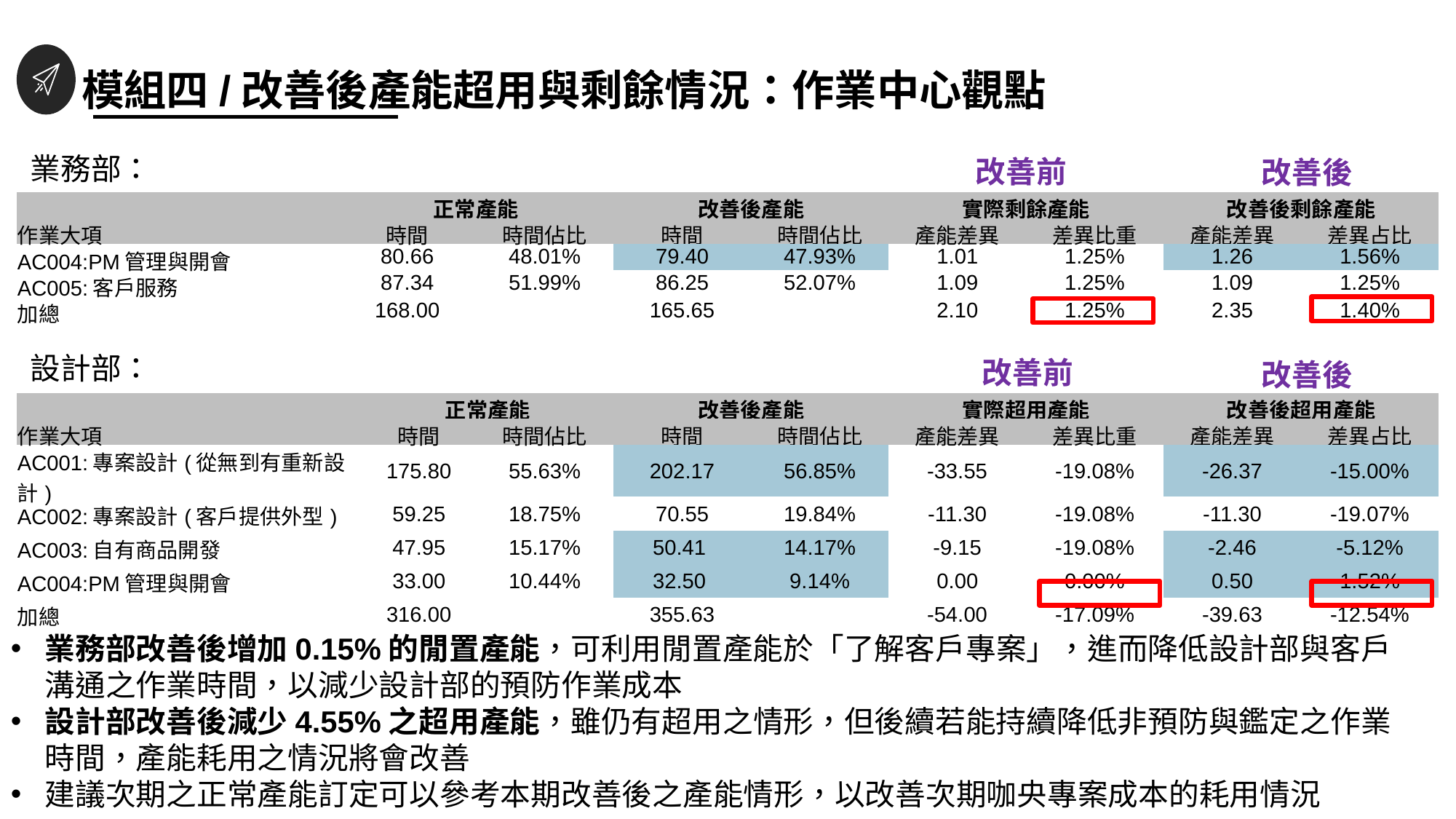

模組四/改善後產能超用與剩餘情況：作業中心觀點

業務部：
改善前
改善後
|  | 正常產能 |  | 改善後產能 |  | 實際剩餘產能 |  | 改善後剩餘產能 |  |
| --- | --- | --- | --- | --- | --- | --- | --- | --- |
| 作業大項 | 時間 | 時間佔比 | 時間 | 時間佔比 | 產能差異 | 差異比重 | 產能差異 | 差異占比 |
| AC004:PM管理與開會 | 80.66 | 48.01% | 79.40 | 47.93% | 1.01 | 1.25% | 1.26 | 1.56% |
| AC005:客戶服務 | 87.34 | 51.99% | 86.25 | 52.07% | 1.09 | 1.25% | 1.09 | 1.25% |
| 加總 | 168.00 |  | 165.65 |  | 2.10 | 1.25% | 2.35 | 1.40% |

設計部：
改善前
改善後
|  | 正常產能 |  | 改善後產能 |  | 實際超用產能 |  | 改善後超用產能 |  |
| --- | --- | --- | --- | --- | --- | --- | --- | --- |
| 作業大項 | 時間 | 時間佔比 | 時間 | 時間佔比 | 產能差異 | 差異比重 | 產能差異 | 差異占比 |
| AC001:專案設計(從無到有重新設計) | 175.80 | 55.63% | 202.17 | 56.85% | -33.55 | -19.08% | -26.37 | -15.00% |
| AC002:專案設計(客戶提供外型) | 59.25 | 18.75% | 70.55 | 19.84% | -11.30 | -19.08% | -11.30 | -19.07% |
| AC003:自有商品開發 | 47.95 | 15.17% | 50.41 | 14.17% | -9.15 | -19.08% | -2.46 | -5.12% |
| AC004:PM管理與開會 | 33.00 | 10.44% | 32.50 | 9.14% | 0.00 | 0.00% | 0.50 | 1.52% |
| 加總 | 316.00 |  | 355.63 |  | -54.00 | -17.09% | -39.63 | -12.54% |

業務部改善後增加0.15%的閒置產能，可利用閒置產能於「了解客戶專案」，進而降低設計部與客戶溝通之作業時間，以減少設計部的預防作業成本
設計部改善後減少4.55%之超用產能，雖仍有超用之情形，但後續若能持續降低非預防與鑑定之作業時間，產能耗用之情況將會改善
建議次期之正常產能訂定可以參考本期改善後之產能情形，以改善次期咖央專案成本的耗用情況